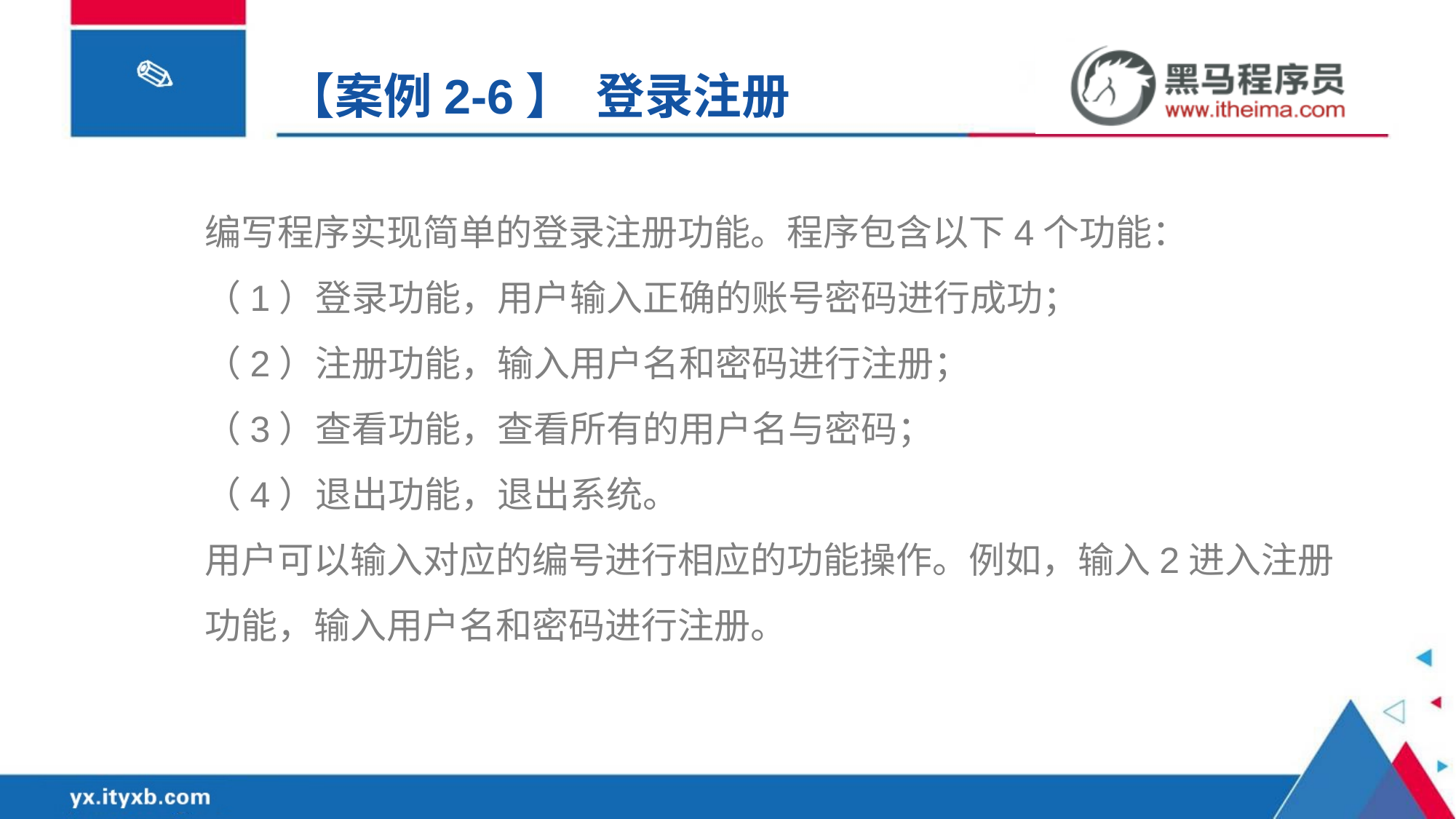

【案例2-6】  登录注册

编写程序实现简单的登录注册功能。程序包含以下4个功能：
（1）登录功能，用户输入正确的账号密码进行成功；
（2）注册功能，输入用户名和密码进行注册；
（3）查看功能，查看所有的用户名与密码；
（4）退出功能，退出系统。
用户可以输入对应的编号进行相应的功能操作。例如，输入2进入注册功能，输入用户名和密码进行注册。